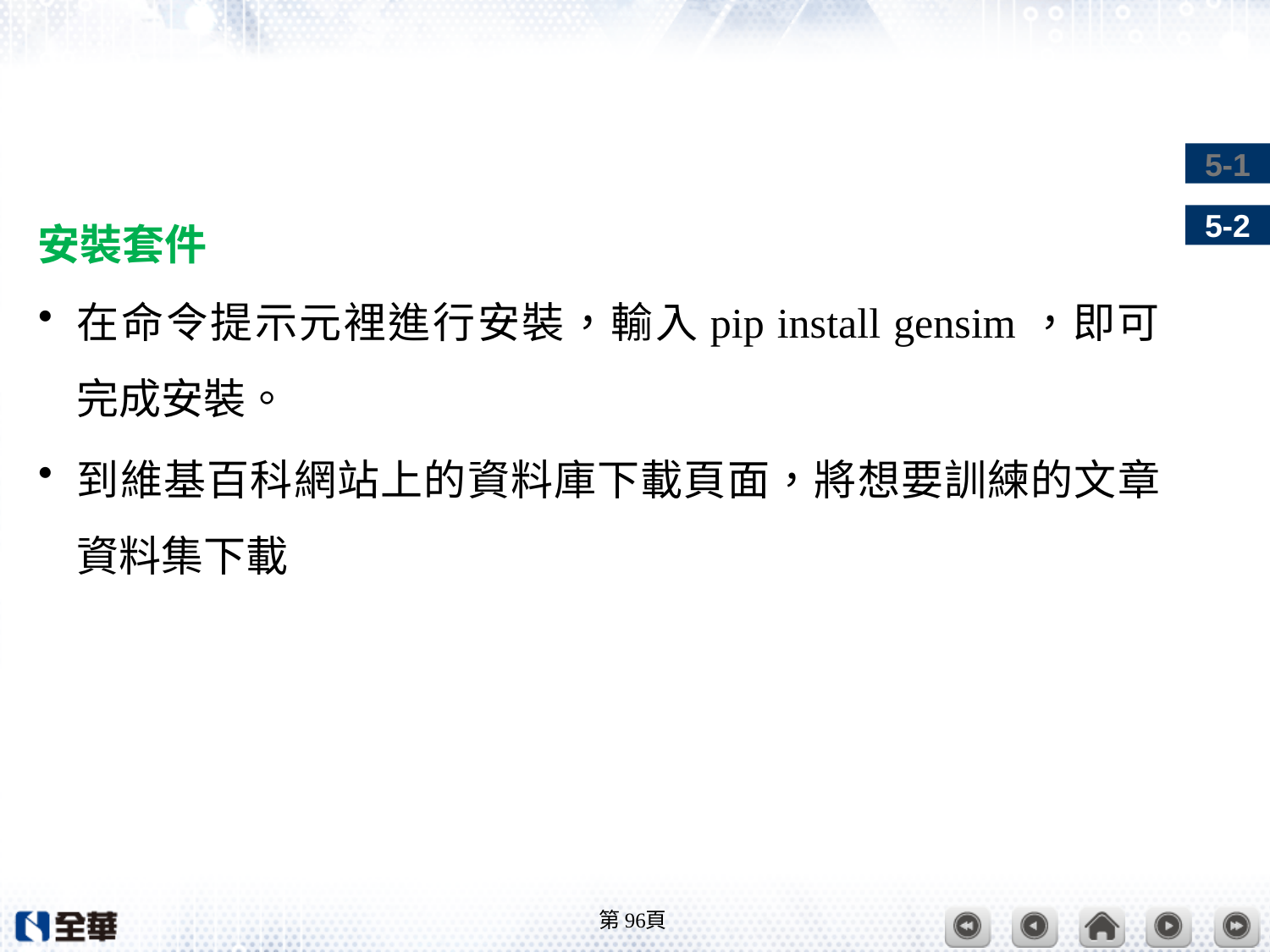

#
安裝套件
在命令提示元裡進行安裝，輸入pip install gensim，即可完成安裝。
到維基百科網站上的資料庫下載頁面，將想要訓練的文章資料集下載